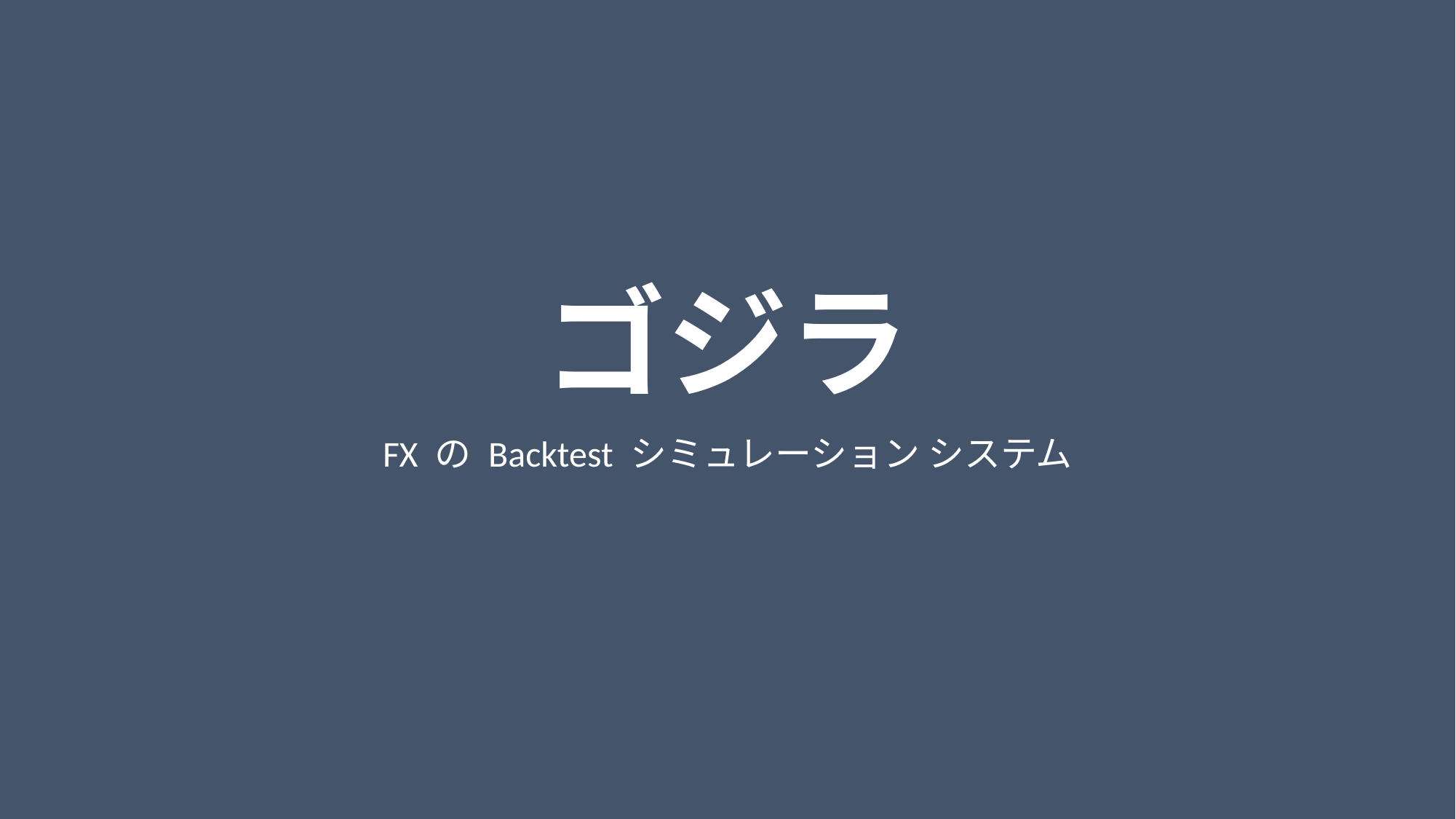

# ゴジラ
FX の Backtest​ シミュレーション​ システム